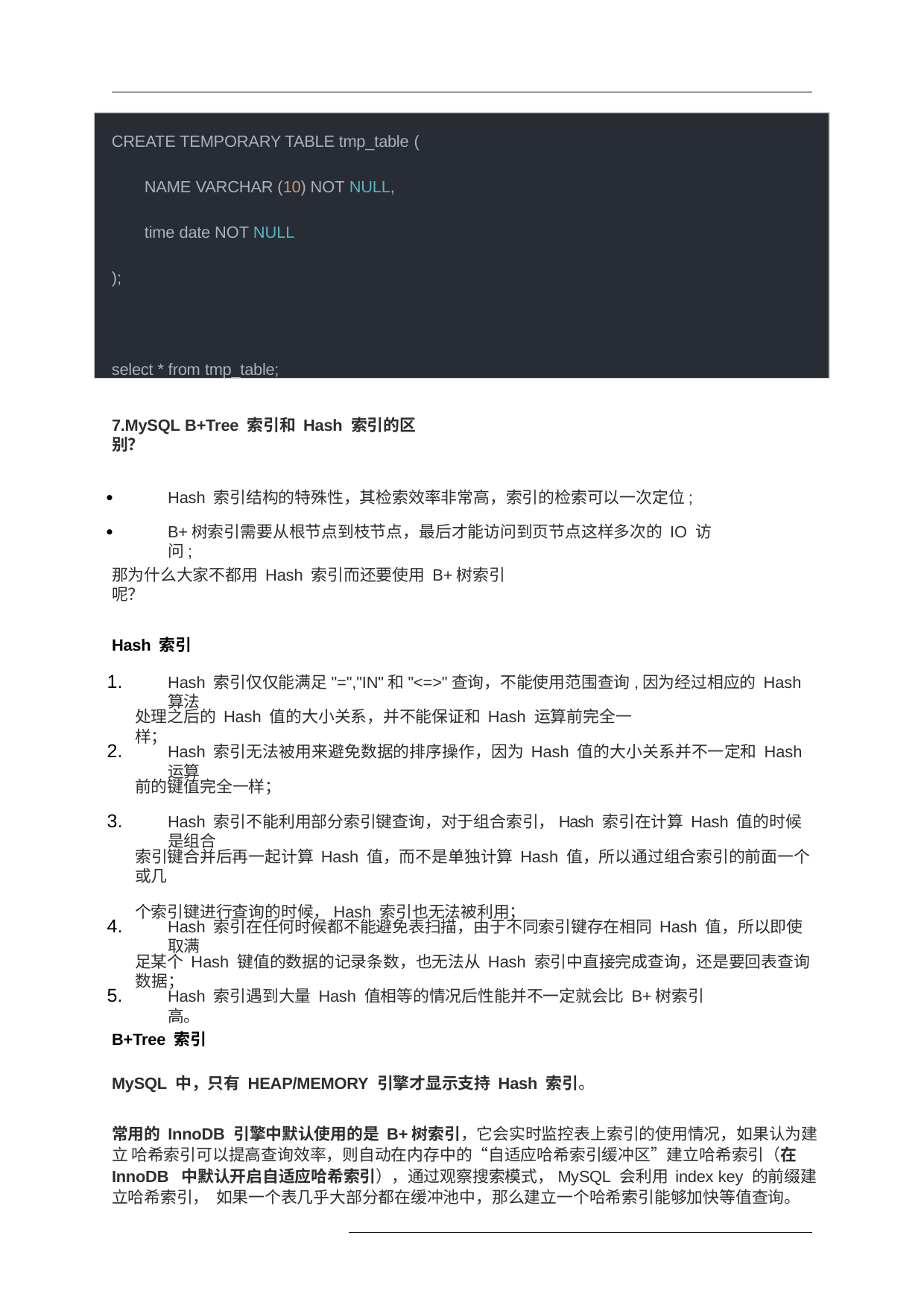

CREATE TEMPORARY TABLE tmp_table (

NAME VARCHAR (10) NOT NULL,

time date NOT NULL

);

select * from tmp_table;
7.MySQL B+Tree 索引和 Hash 索引的区别？
Hash 索引结构的特殊性，其检索效率非常高，索引的检索可以一次定位;
•
B+树索引需要从根节点到枝节点，最后才能访问到页节点这样多次的 IO 访问;
•
那为什么大家不都用 Hash 索引而还要使用 B+树索引呢？

Hash 索引
1.
Hash 索引仅仅能满足"=","IN"和"<=>"查询，不能使用范围查询,因为经过相应的 Hash 算法
处理之后的 Hash 值的大小关系，并不能保证和 Hash 运算前完全一样；
2.
Hash 索引无法被用来避免数据的排序操作，因为 Hash 值的大小关系并不一定和 Hash 运算
前的键值完全一样；
3.
Hash 索引不能利用部分索引键查询，对于组合索引，Hash 索引在计算 Hash 值的时候是组合
索引键合并后再一起计算 Hash 值，而不是单独计算 Hash 值，所以通过组合索引的前面一个或几

个索引键进行查询的时候，Hash 索引也无法被利用；
4.
Hash 索引在任何时候都不能避免表扫描，由于不同索引键存在相同 Hash 值，所以即使取满
足某个 Hash 键值的数据的记录条数，也无法从 Hash 索引中直接完成查询，还是要回表查询数据；
5.
Hash 索引遇到大量 Hash 值相等的情况后性能并不一定就会比 B+树索引高。
B+Tree 索引

MySQL 中，只有 HEAP/MEMORY 引擎才显示支持 Hash 索引。

常用的 InnoDB 引擎中默认使用的是 B+树索引，它会实时监控表上索引的使用情况，如果认为建立 哈希索引可以提高查询效率，则自动在内存中的“自适应哈希索引缓冲区”建立哈希索引（在 InnoDB  中默认开启自适应哈希索引），通过观察搜索模式，MySQL 会利用 index key 的前缀建立哈希索引，  如果一个表几乎大部分都在缓冲池中，那么建立一个哈希索引能够加快等值查询。